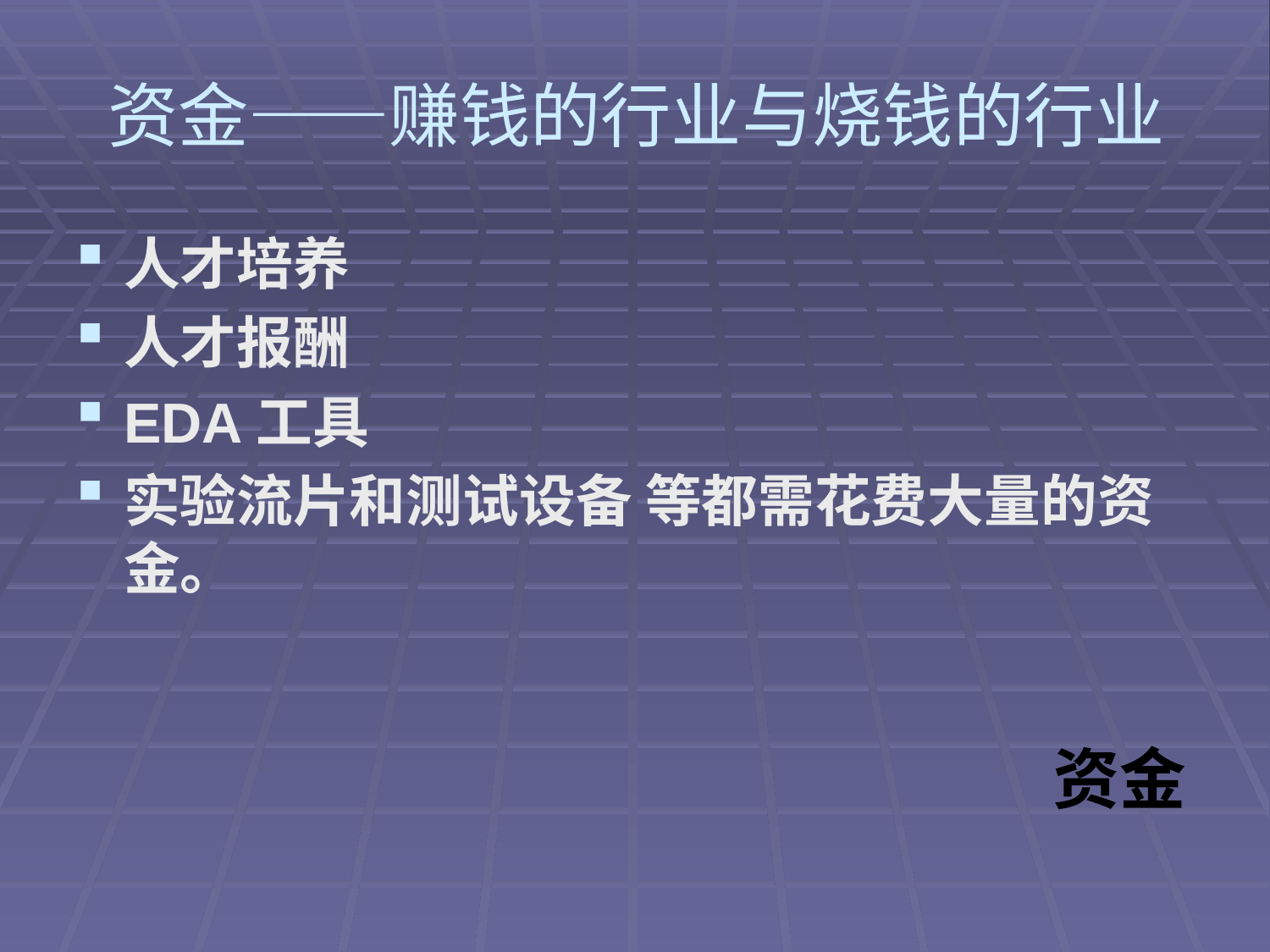

# 资金——赚钱的行业与烧钱的行业
人才培养
人才报酬
EDA工具
实验流片和测试设备 等都需花费大量的资金。
资金